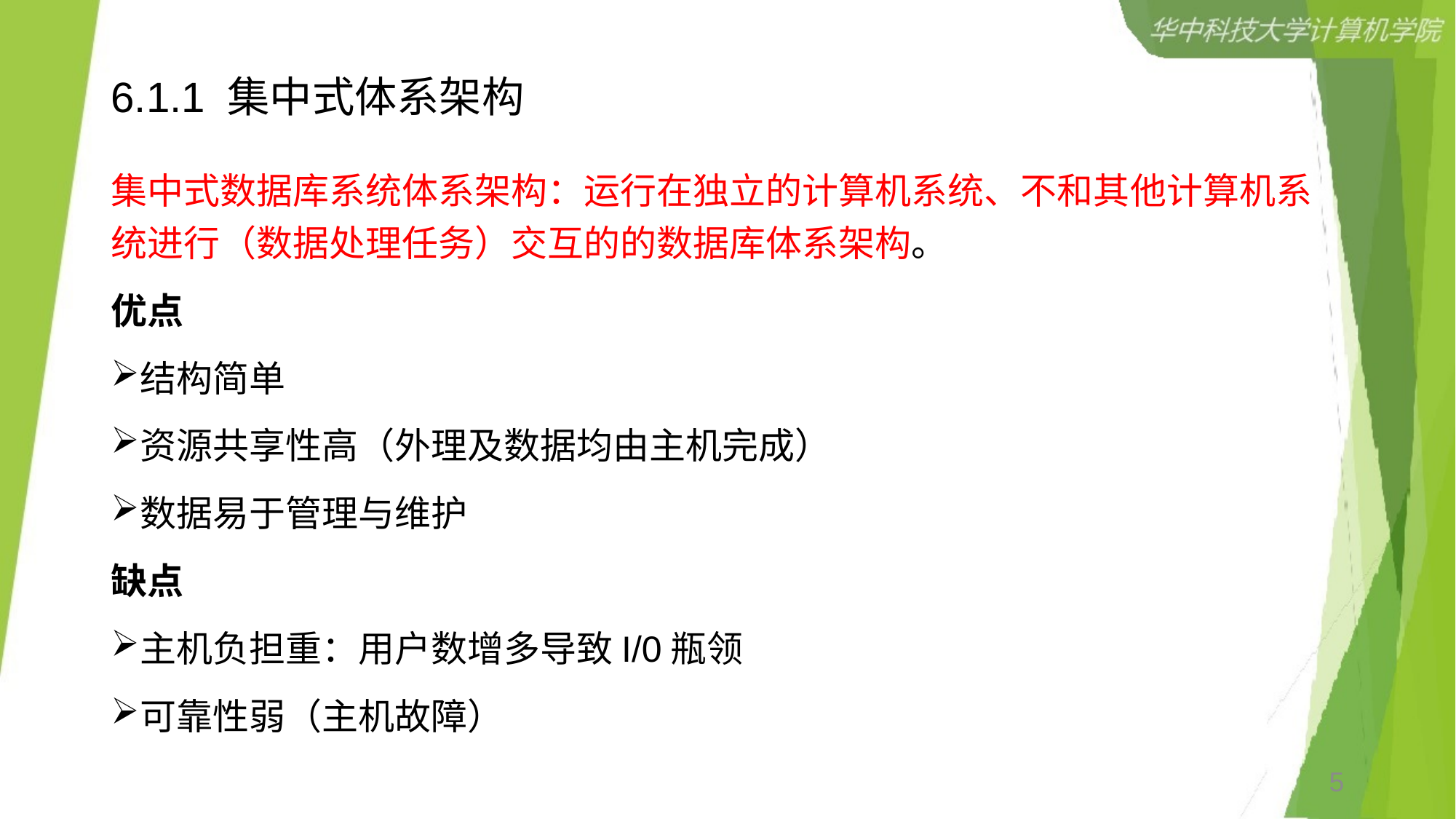

# 6.1.1 集中式体系架构
集中式数据库系统体系架构：运行在独立的计算机系统、不和其他计算机系统进行（数据处理任务）交互的的数据库体系架构。
优点
结构简单
资源共享性高（外理及数据均由主机完成）
数据易于管理与维护
缺点
主机负担重：用户数增多导致I/0瓶领
可靠性弱（主机故障）
5